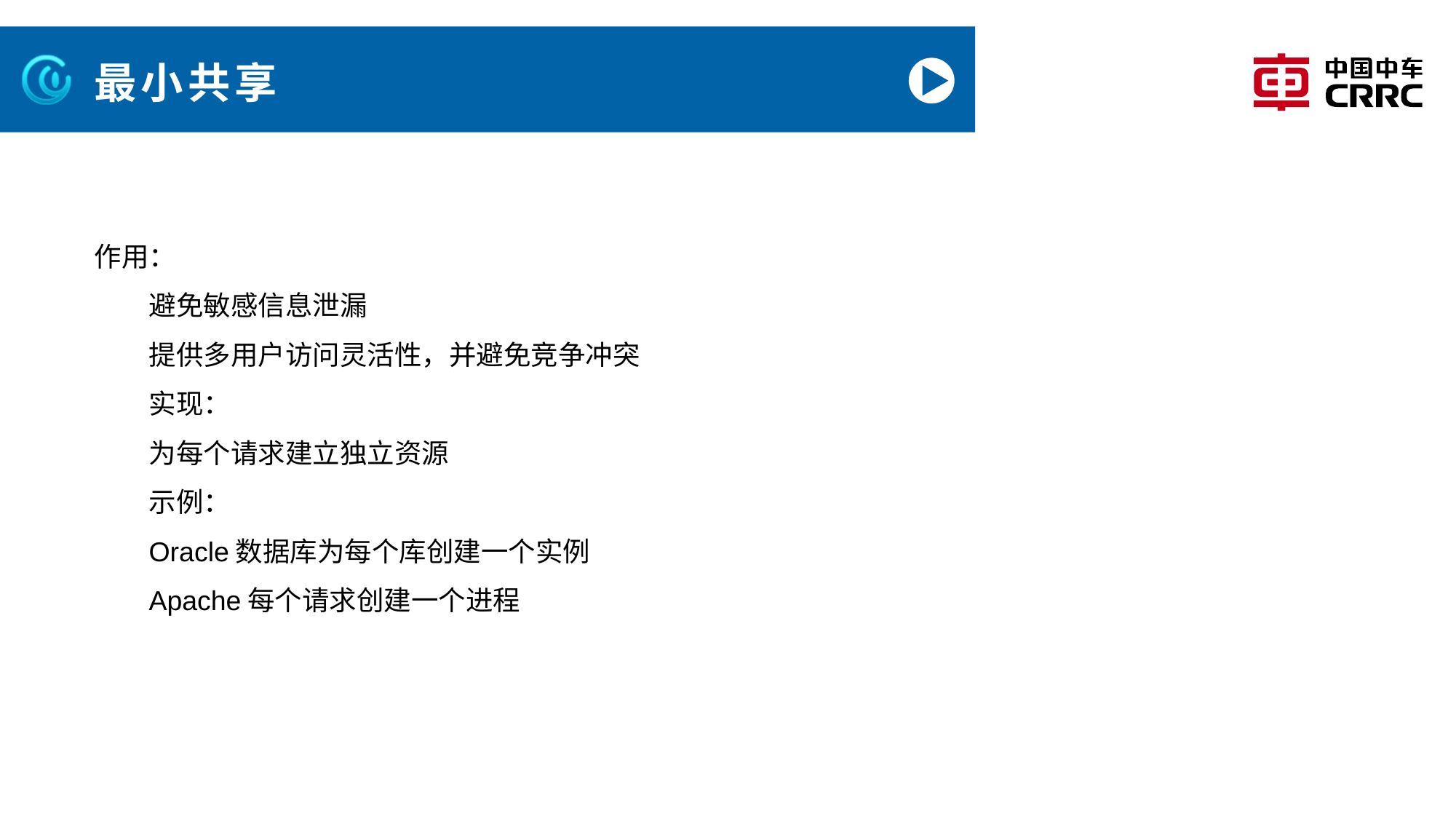

# 最小共享
作用：
避免敏感信息泄漏
提供多用户访问灵活性，并避免竞争冲突
实现：
为每个请求建立独立资源
示例：
Oracle数据库为每个库创建一个实例
Apache每个请求创建一个进程
48